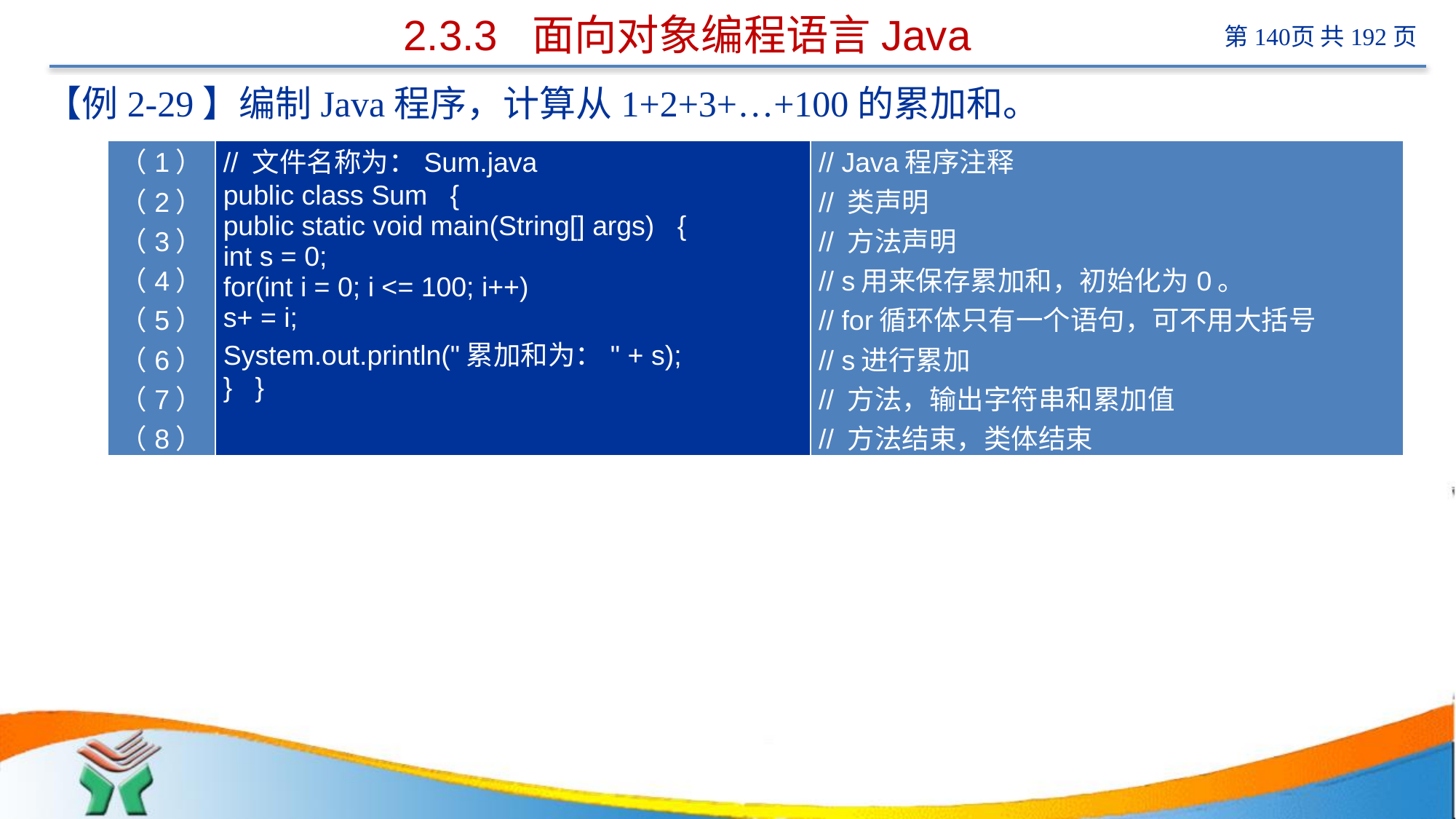

# 2.3.3  面向对象编程语言Java
【例2-29】编制Java程序，计算从1+2+3+…+100的累加和。
| （1） （2） （3） （4） （5） （6） （7） （8） | // 文件名称为：Sum.java public class Sum { public static void main(String[] args) { int s = 0; for(int i = 0; i <= 100; i++) s+ = i; System.out.println("累加和为：" + s); } } | // Java程序注释 // 类声明 // 方法声明 // s用来保存累加和，初始化为0。 // for循环体只有一个语句，可不用大括号 // s进行累加 // 方法，输出字符串和累加值 // 方法结束，类体结束 |
| --- | --- | --- |